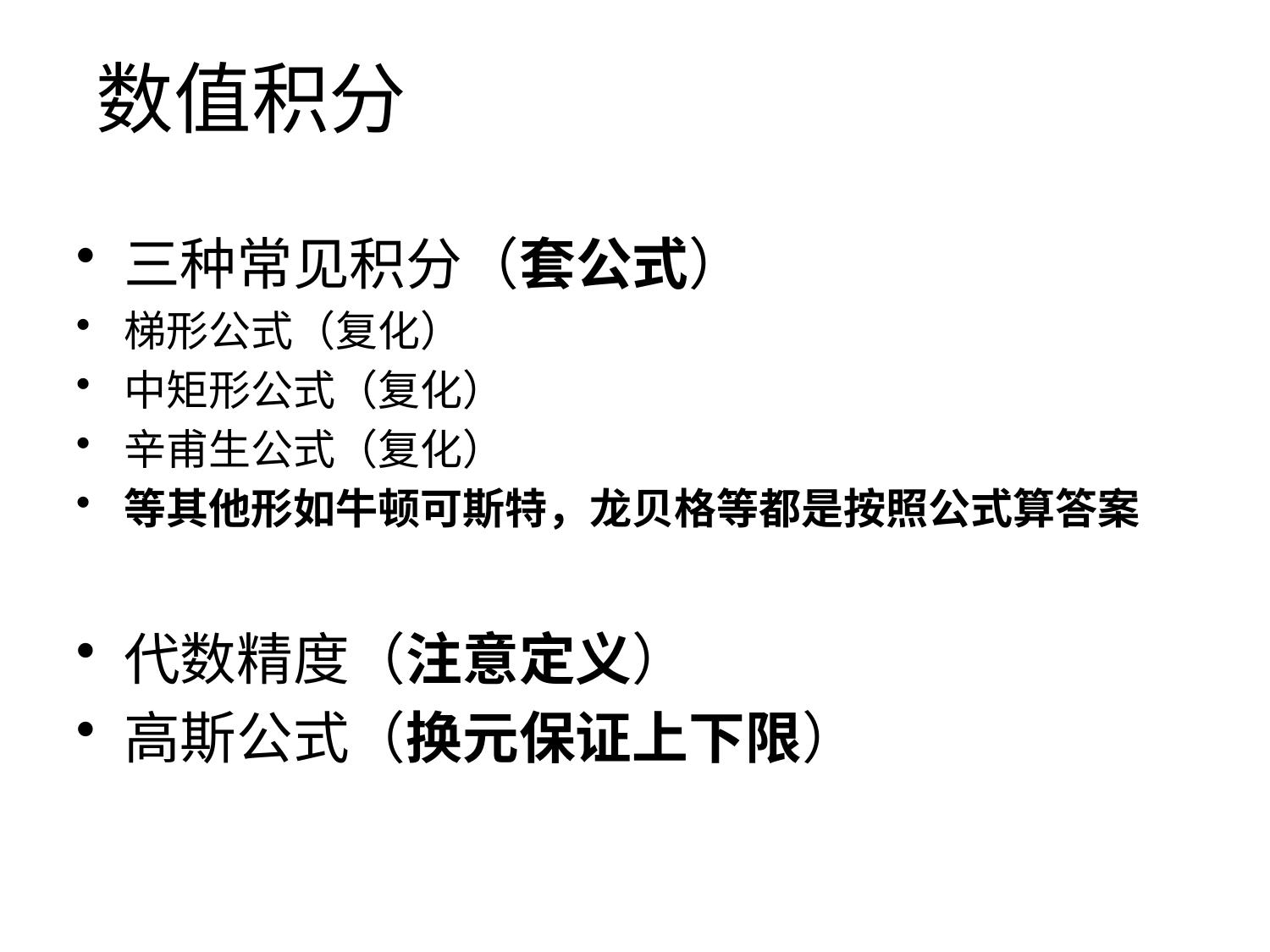

# 数值积分
三种常见积分（套公式）
梯形公式（复化）
中矩形公式（复化）
辛甫生公式（复化）
等其他形如牛顿可斯特，龙贝格等都是按照公式算答案

代数精度（注意定义）
高斯公式（换元保证上下限）